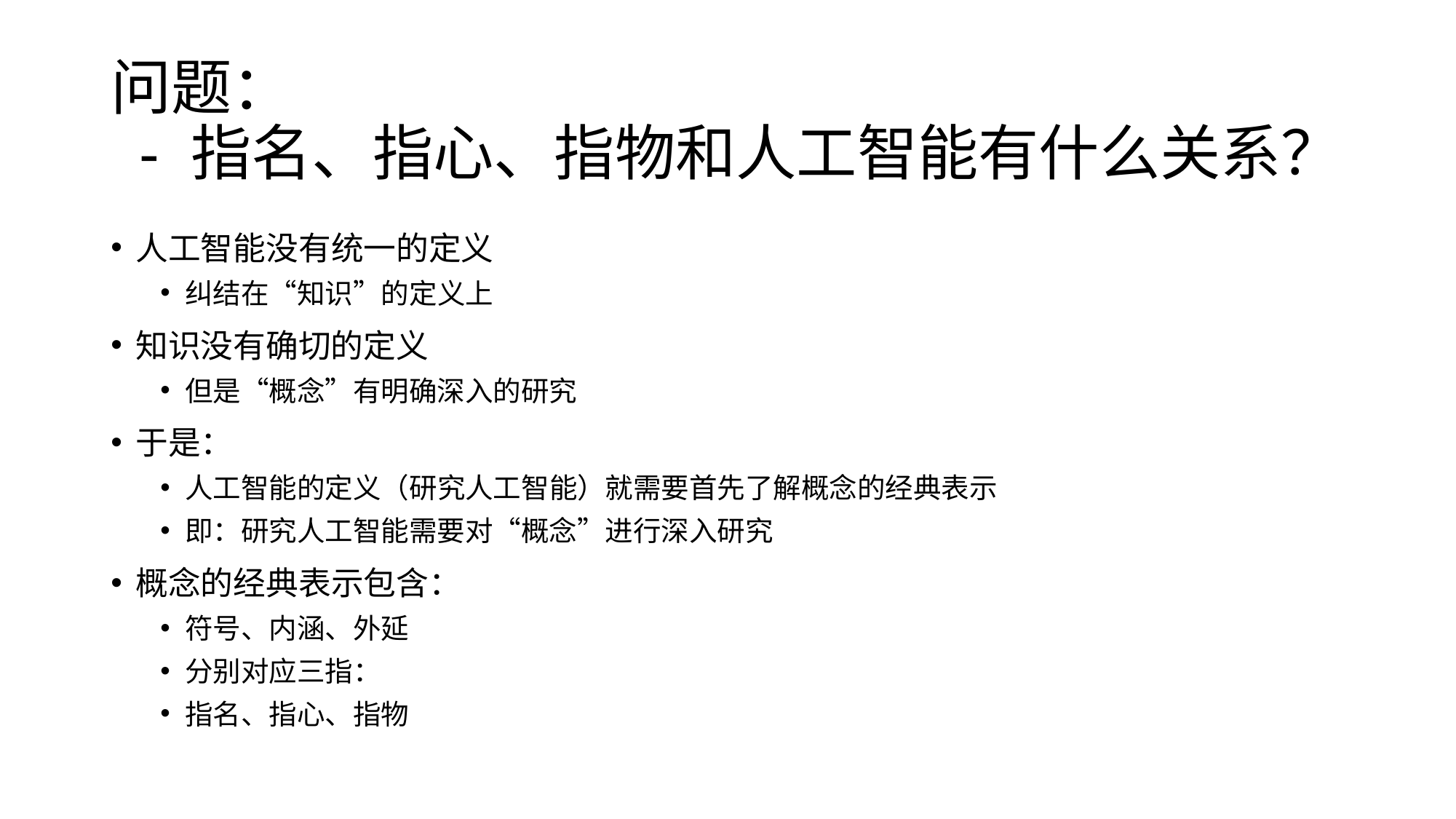

# 问题： - 指名、指心、指物和人工智能有什么关系？
人工智能没有统一的定义
纠结在“知识”的定义上
知识没有确切的定义
但是“概念”有明确深入的研究
于是：
人工智能的定义（研究人工智能）就需要首先了解概念的经典表示
即：研究人工智能需要对“概念”进行深入研究
概念的经典表示包含：
符号、内涵、外延
分别对应三指：
指名、指心、指物